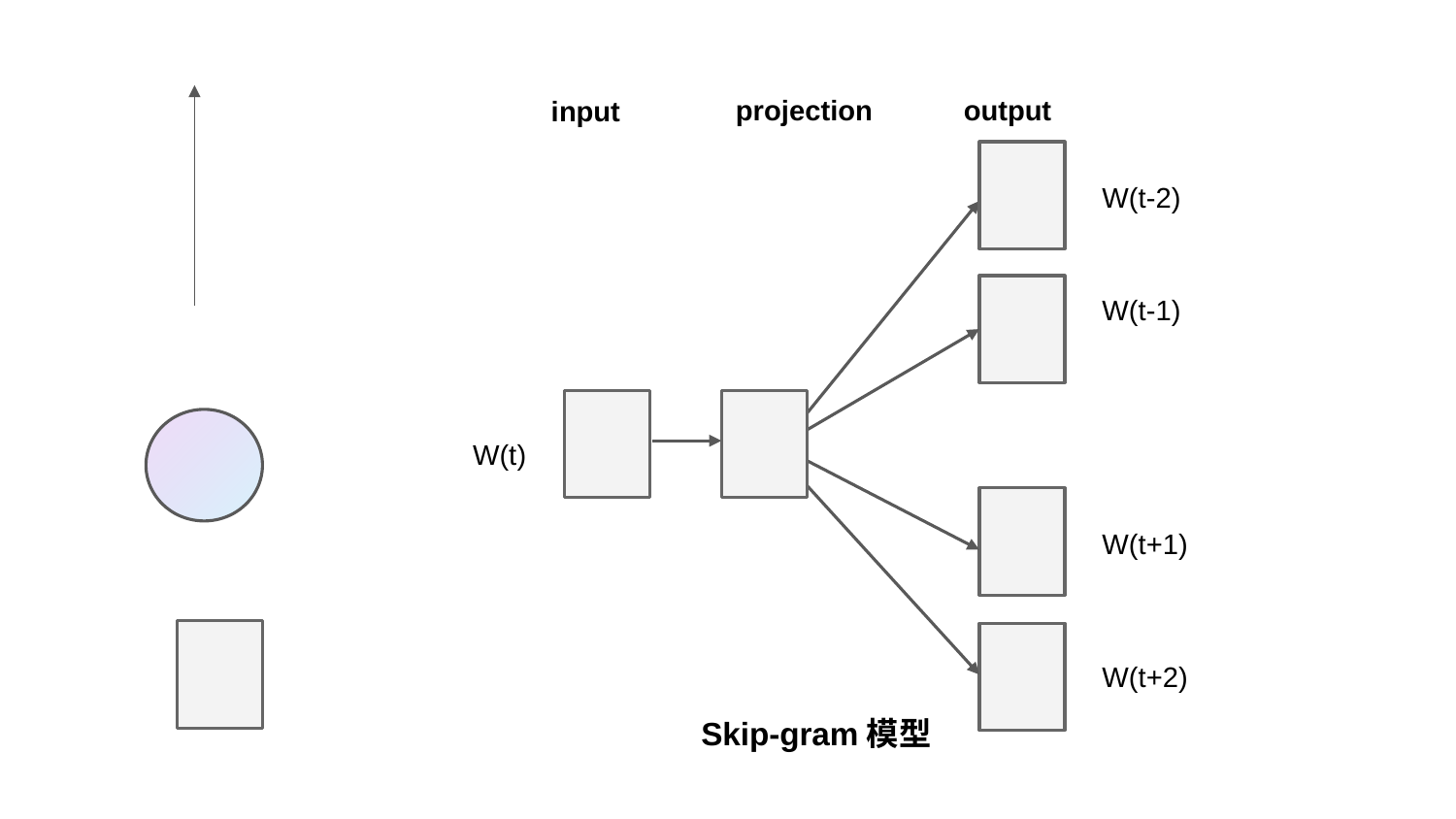

projection
output
input

W(t-2)
W(t-1)

W(t)

W(t+1)

W(t+2)
Skip-gram模型